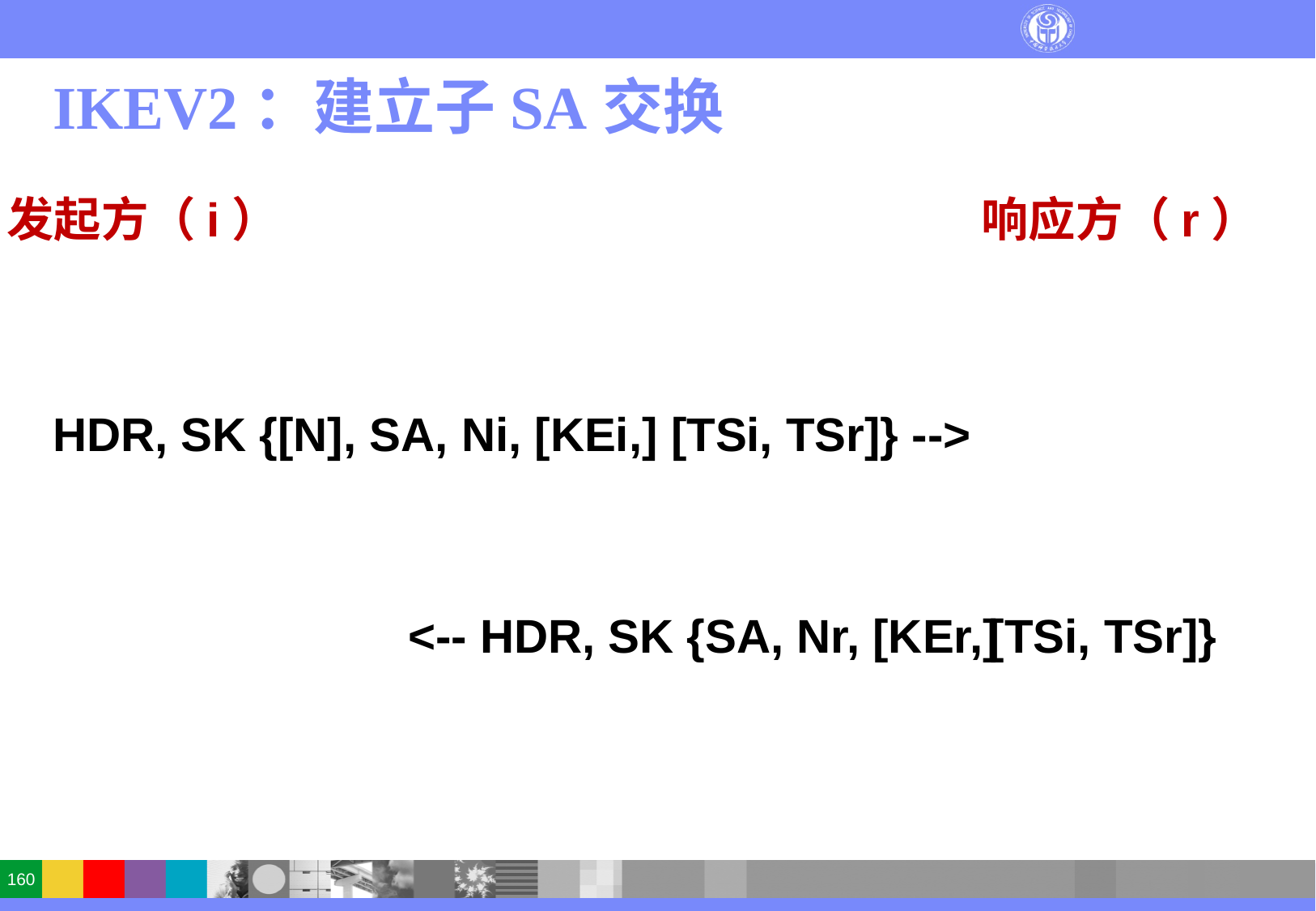

# IKEV2：建立子SA交换
响应方（r）
发起方（i）
HDR, SK {[N], SA, Ni, [KEi,] [TSi, TSr]} -->
<-- HDR, SK {SA, Nr, [KEr,]
[TSi, TSr]}